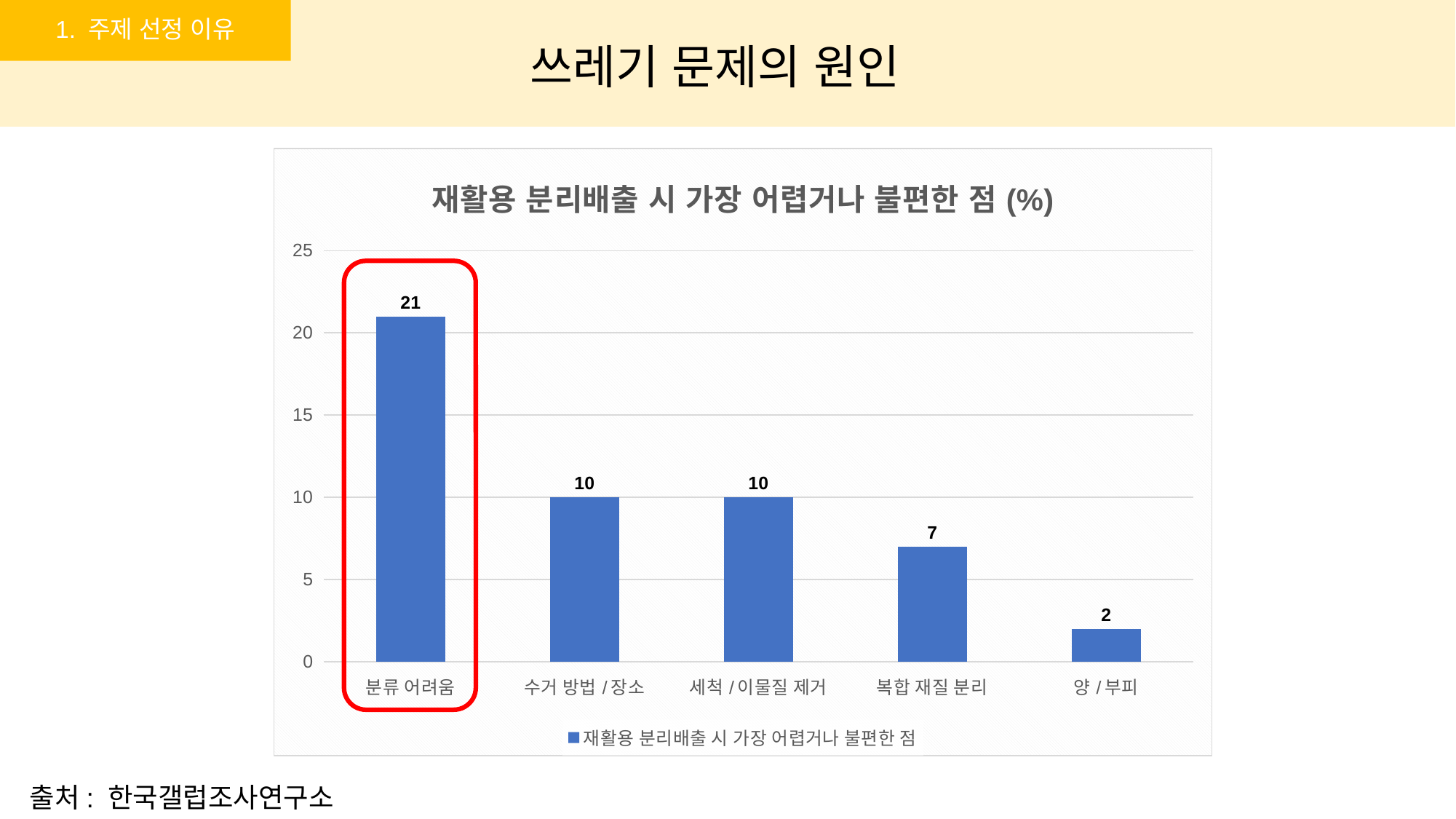

1. 주제 선정 이유
쓰레기 문제의 원인

### Chart: 재활용 분리배출 시 가장 어렵거나 불편한 점(%)

| Category | 재활용 분리배출 시 가장 어렵거나 불편한 점 |
|---|---|
| 분류 어려움 | 21.0 |
| 수거 방법/장소 | 10.0 |
| 세척/이물질 제거 | 10.0 |
| 복합 재질 분리 | 7.0 |
| 양/부피 | 2.0 |
출처: 한국갤럽조사연구소